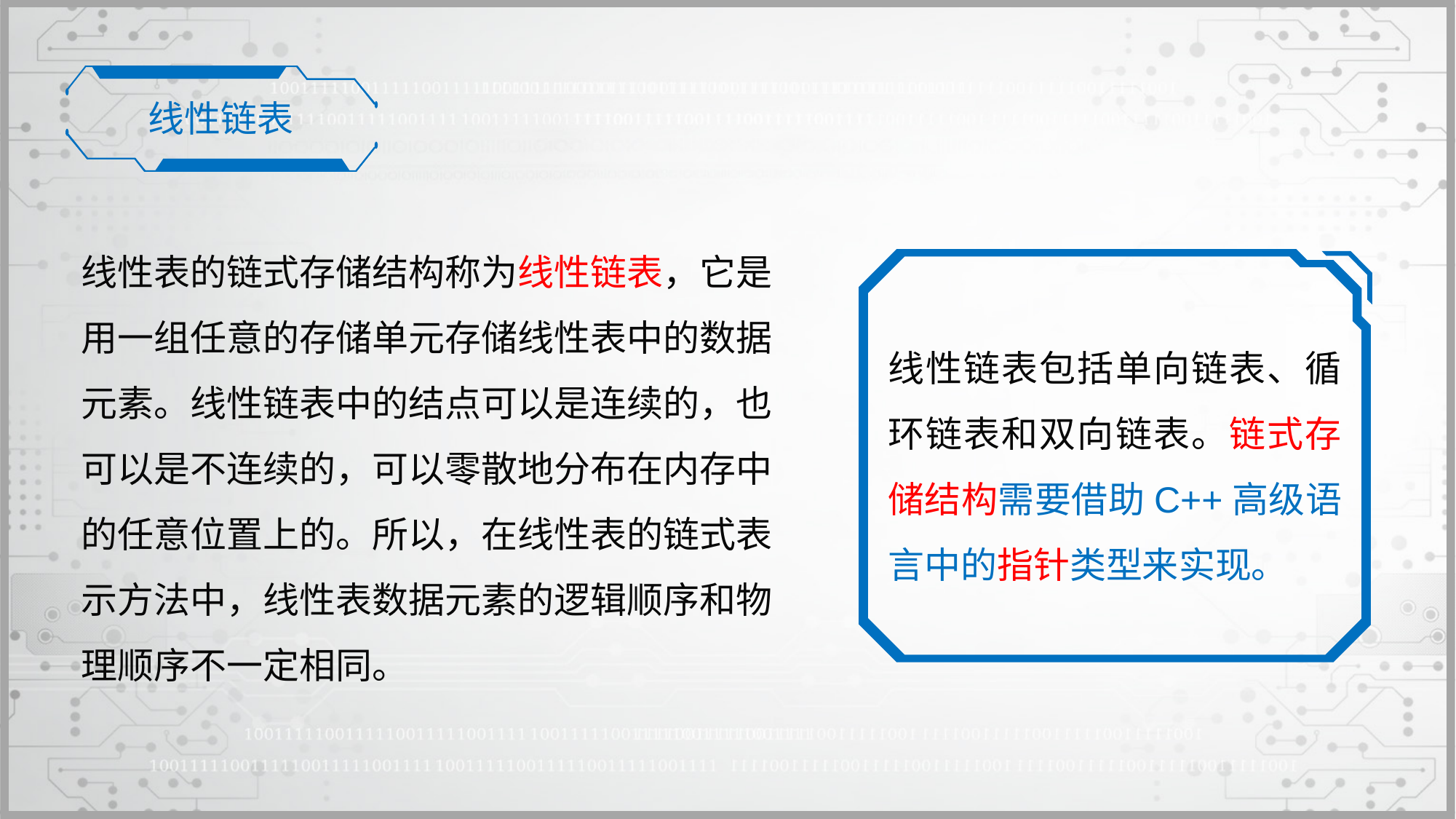

线性链表
线性表的链式存储结构称为线性链表，它是用一组任意的存储单元存储线性表中的数据元素。线性链表中的结点可以是连续的，也可以是不连续的，可以零散地分布在内存中的任意位置上的。所以，在线性表的链式表示方法中，线性表数据元素的逻辑顺序和物理顺序不一定相同。

线性链表包括单向链表、循环链表和双向链表。链式存储结构需要借助C++高级语言中的指针类型来实现。